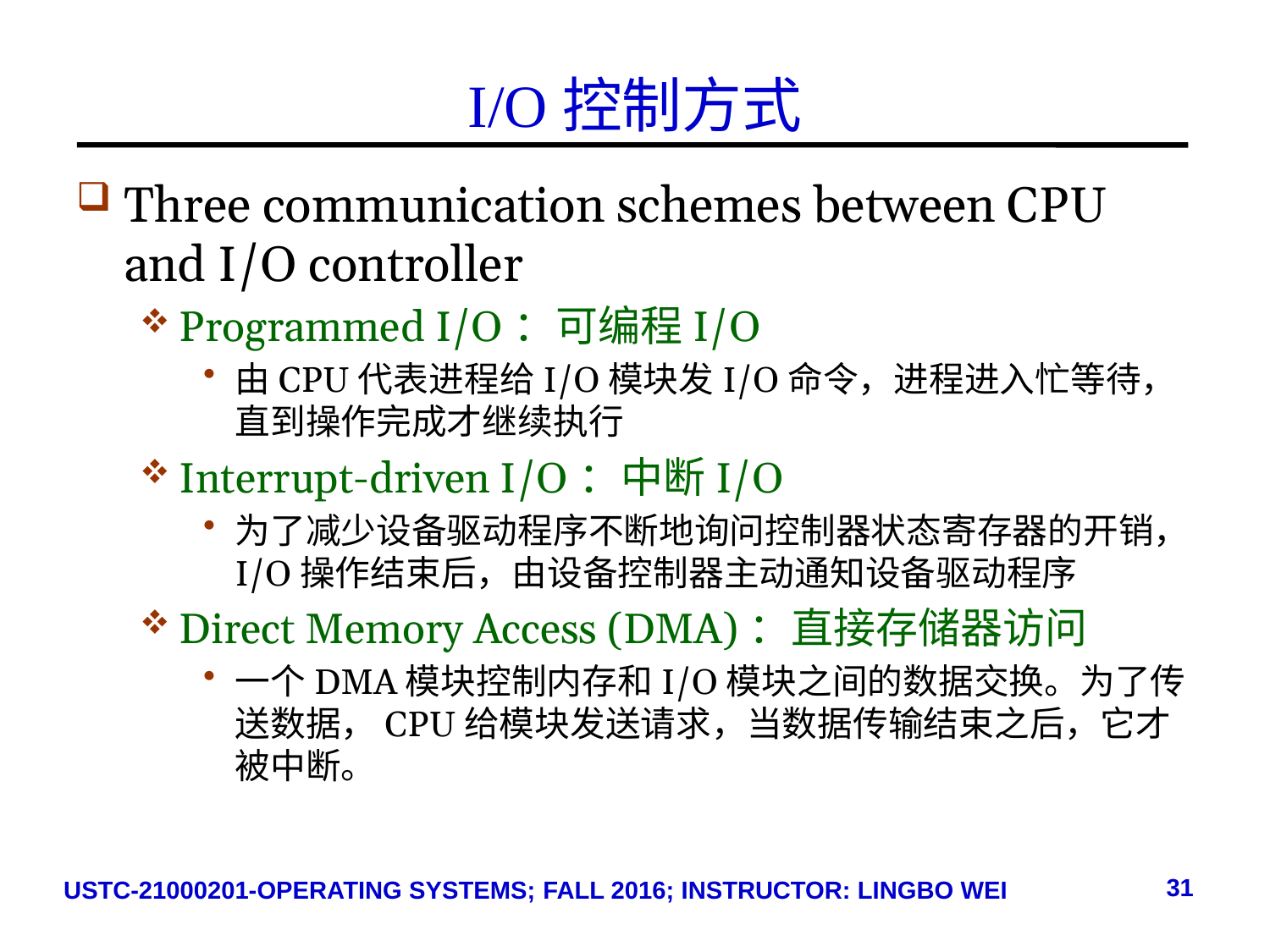

# I/O控制方式
Three communication schemes between CPU and I/O controller
Programmed I/O：可编程I/O
由CPU代表进程给I/O模块发I/O命令，进程进入忙等待，直到操作完成才继续执行
Interrupt-driven I/O：中断I/O
为了减少设备驱动程序不断地询问控制器状态寄存器的开销，I/O操作结束后，由设备控制器主动通知设备驱动程序
Direct Memory Access (DMA)：直接存储器访问
一个DMA模块控制内存和I/O模块之间的数据交换。为了传送数据，CPU给模块发送请求，当数据传输结束之后，它才被中断。
31
USTC-21000201-OPERATING SYSTEMS; FALL 2016; INSTRUCTOR: LINGBO WEI